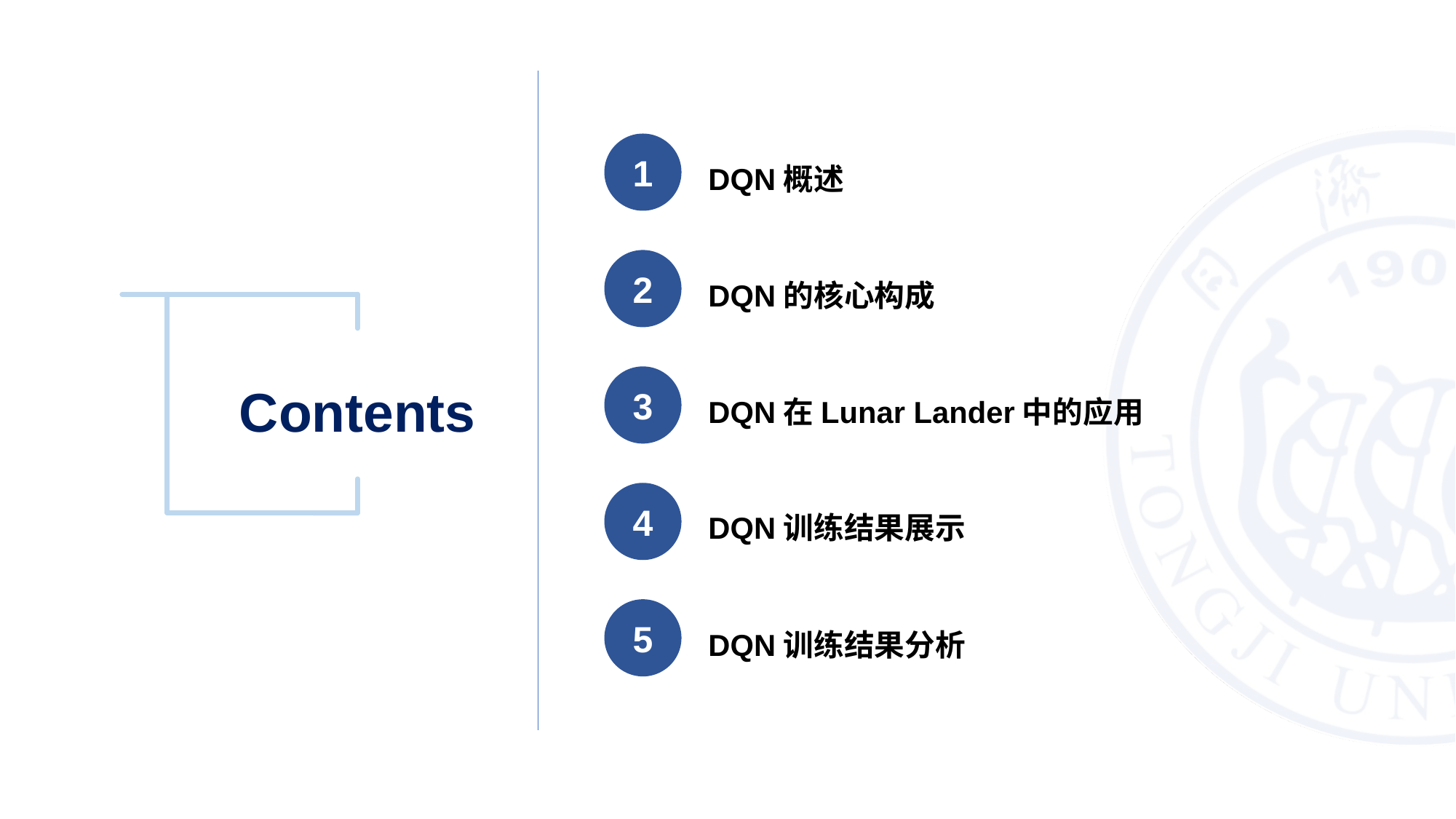

1
DQN概述
2
DQN的核心构成
Contents
3
DQN在Lunar Lander中的应用
4
DQN训练结果展示
5
DQN训练结果分析